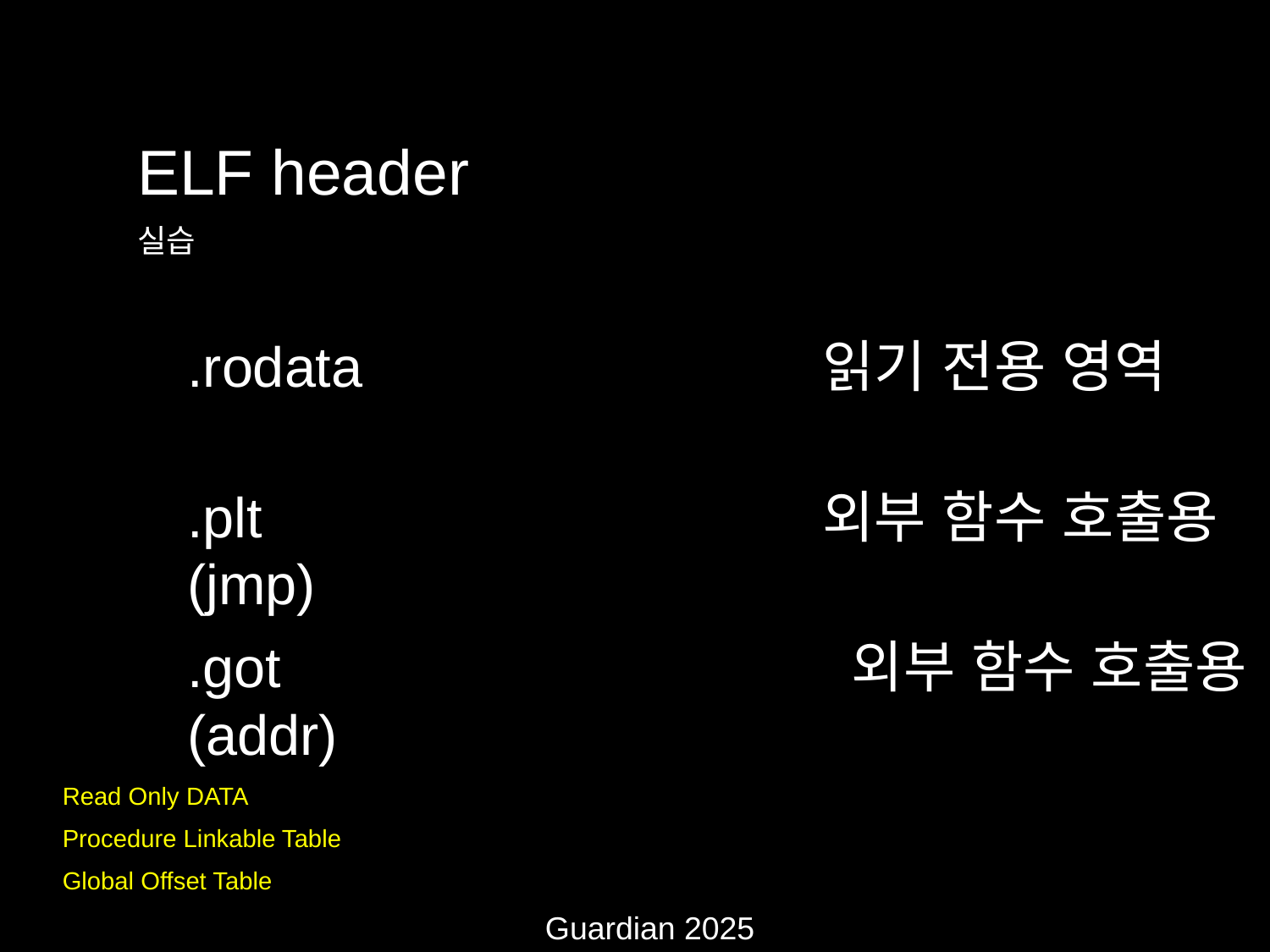

ELF header
실습
.rodata				읽기 전용 영역
.plt					외부 함수 호출용 (jmp)
.got					 외부 함수 호출용 (addr)
Read Only DATA
Procedure Linkable Table
Global Offset Table